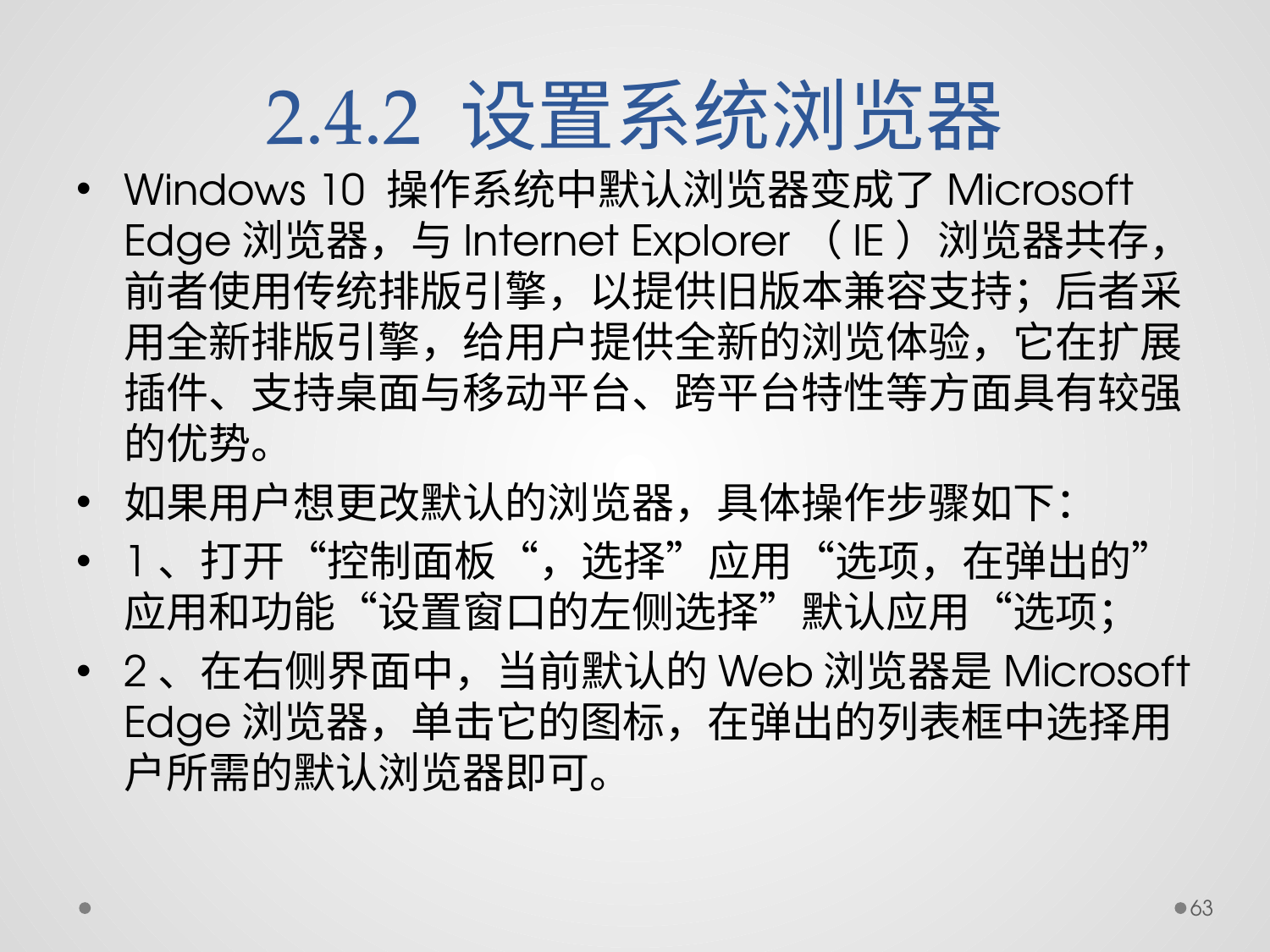

# 2.4.2 设置系统浏览器
Windows 10 操作系统中默认浏览器变成了Microsoft Edge浏览器，与Internet Explorer（IE）浏览器共存，前者使用传统排版引擎，以提供旧版本兼容支持；后者采用全新排版引擎，给用户提供全新的浏览体验，它在扩展插件、支持桌面与移动平台、跨平台特性等方面具有较强的优势。
如果用户想更改默认的浏览器，具体操作步骤如下：
1、打开“控制面板“，选择”应用“选项，在弹出的”应用和功能“设置窗口的左侧选择”默认应用“选项；
2、在右侧界面中，当前默认的Web浏览器是Microsoft Edge浏览器，单击它的图标，在弹出的列表框中选择用户所需的默认浏览器即可。
63